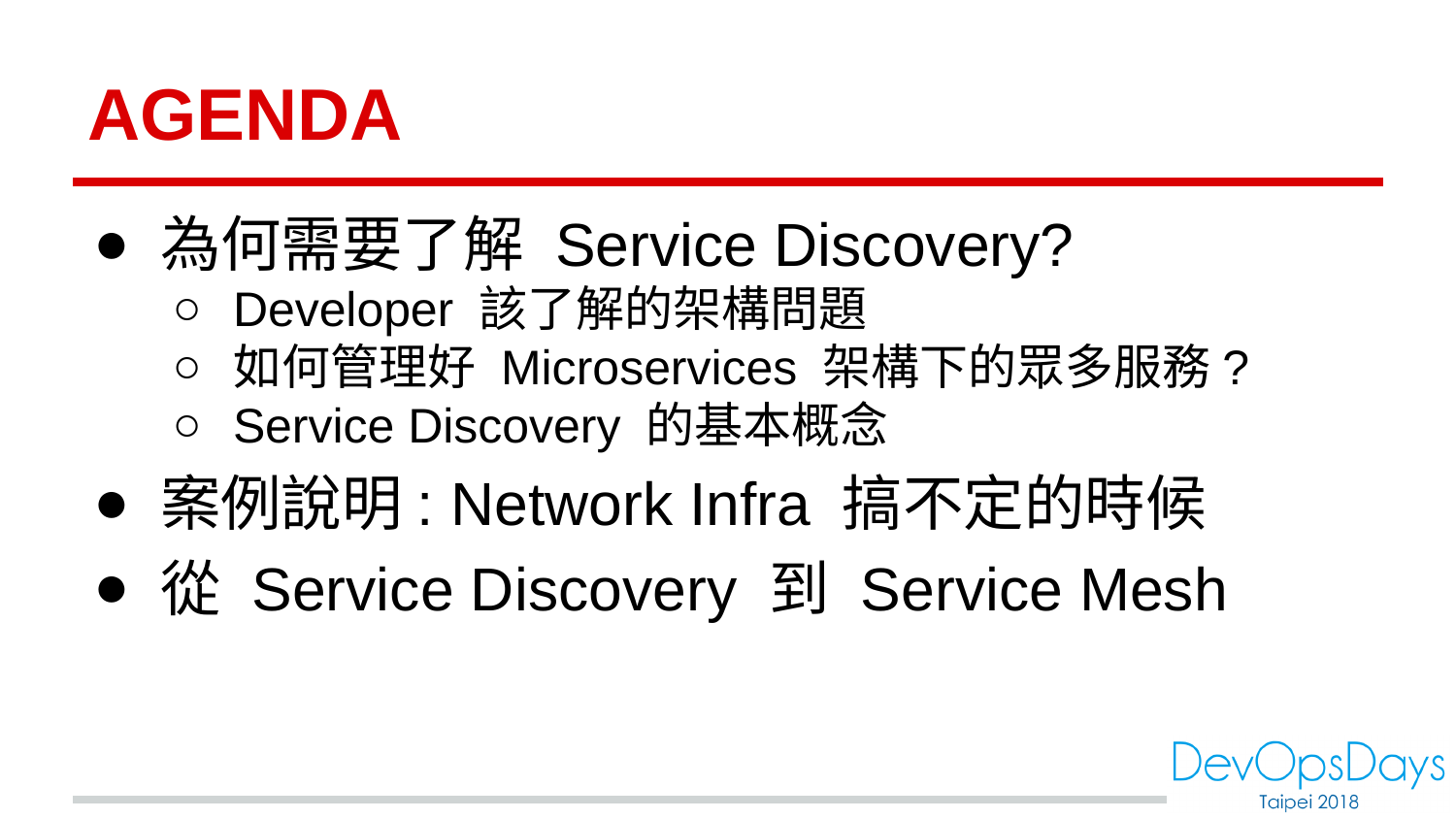

# AGENDA
為何需要了解 Service Discovery?
Developer 該了解的架構問題
如何管理好 Microservices 架構下的眾多服務?
Service Discovery 的基本概念
案例說明: Network Infra 搞不定的時候
從 Service Discovery 到 Service Mesh